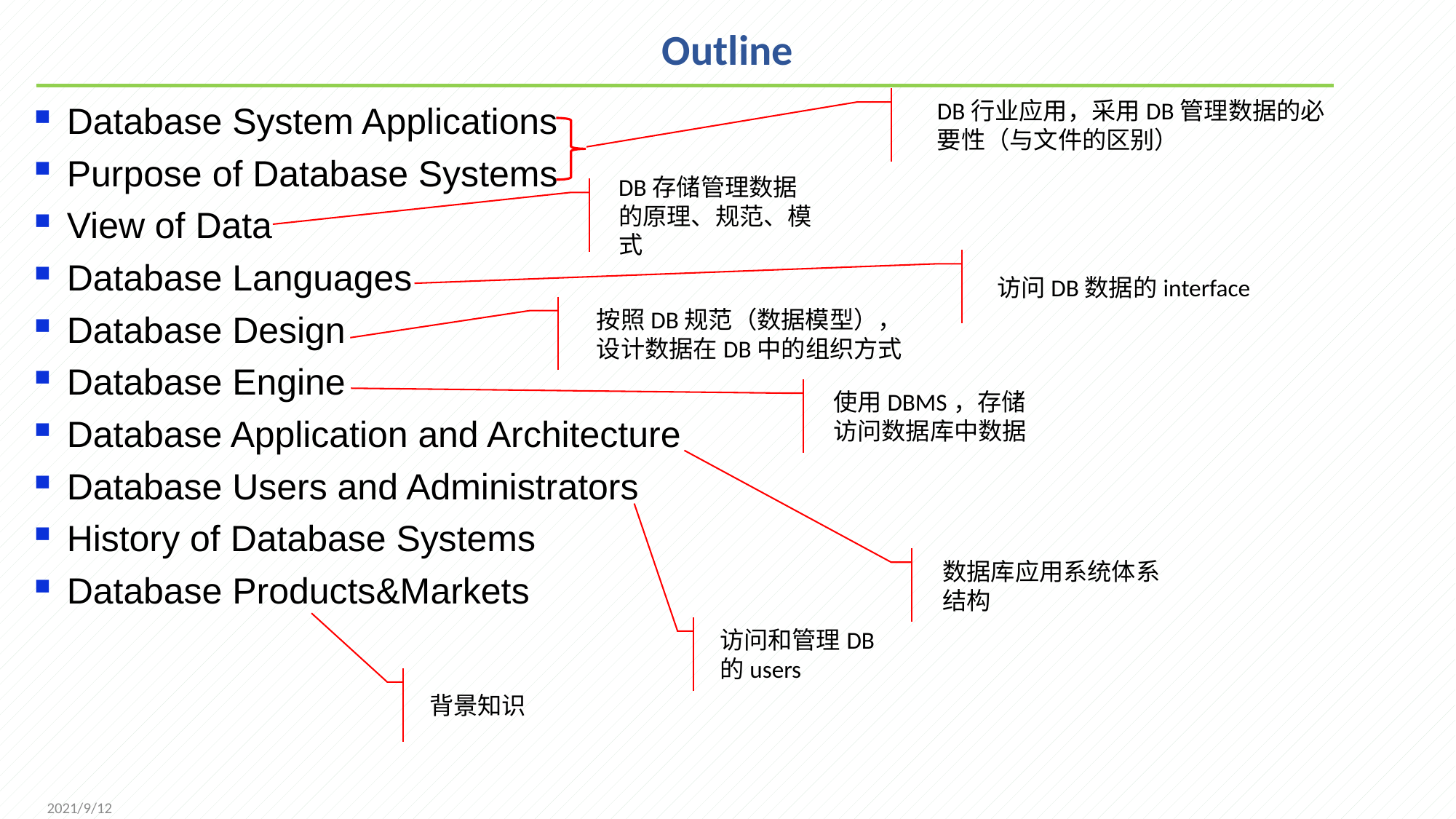

# Outline
DB行业应用，采用DB管理数据的必要性（与文件的区别）
Database System Applications
Purpose of Database Systems
View of Data
Database Languages
Database Design
Database Engine
Database Application and Architecture
Database Users and Administrators
History of Database Systems
Database Products&Markets

DB存储管理数据的原理、规范、模式
访问DB数据的interface
按照DB规范（数据模型），设计数据在DB中的组织方式
使用DBMS，存储访问数据库中数据
数据库应用系统体系结构
访问和管理DB的users
背景知识
2021/9/12